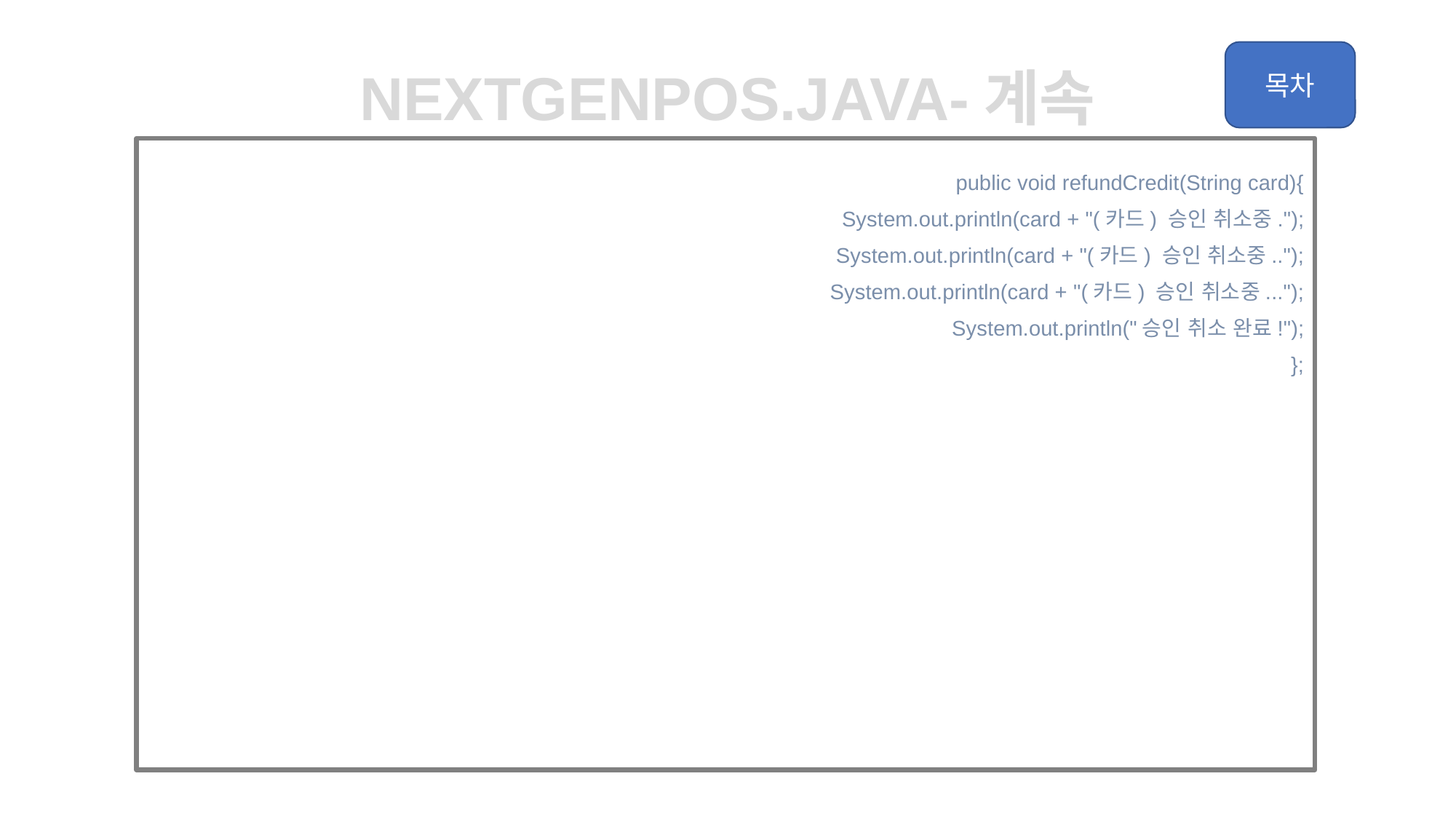

Nextgenpos.java-계속

	public void refundCredit(String card){
		System.out.println(card + "(카드) 승인 취소중.");
		System.out.println(card + "(카드) 승인 취소중..");
		System.out.println(card + "(카드) 승인 취소중...");
		System.out.println("승인 취소 완료!");
	};